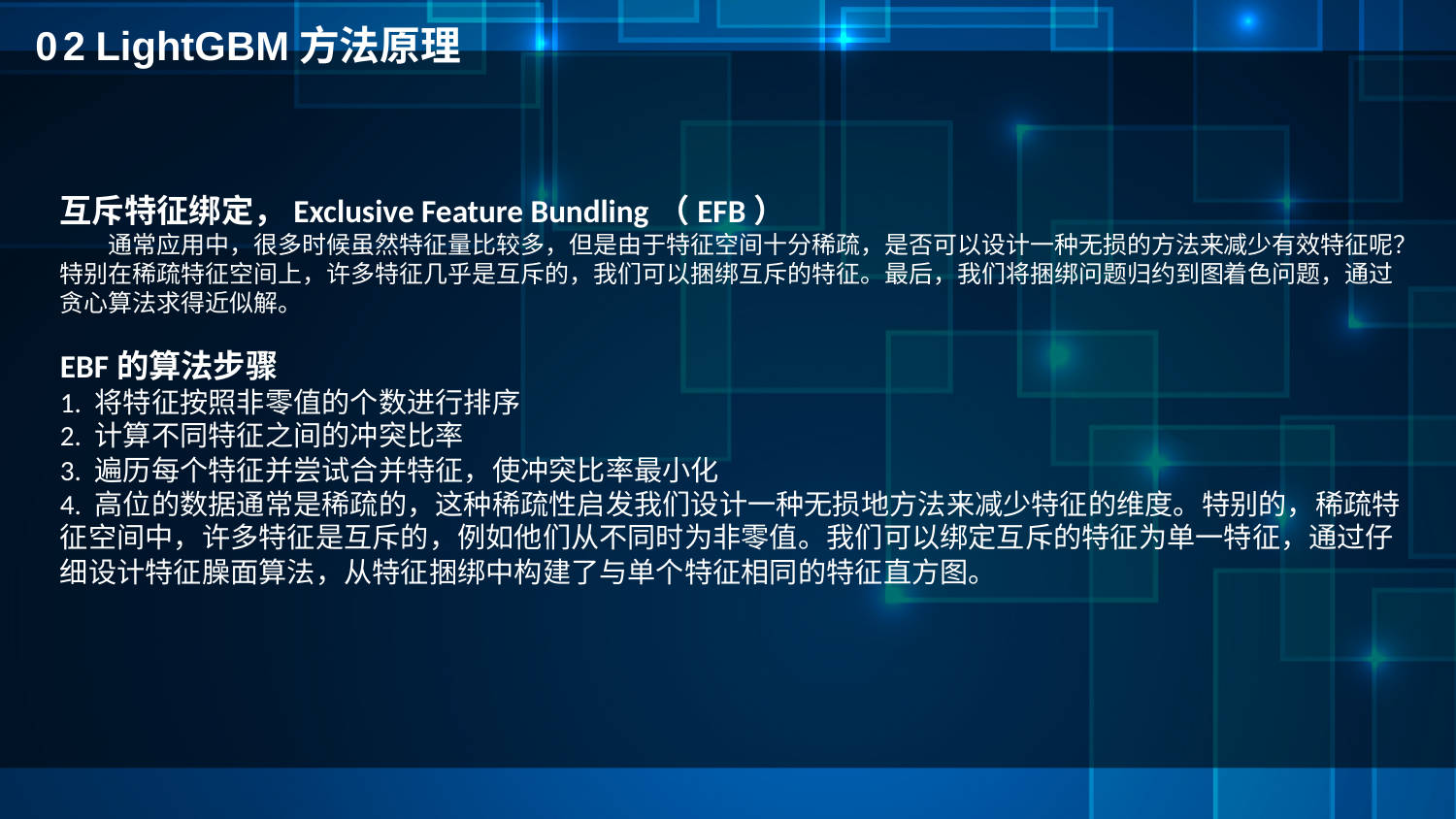

0 2  LightGBM方法原理
互斥特征绑定，Exclusive Feature Bundling（EFB）
        通常应用中，很多时候虽然特征量比较多，但是由于特征空间十分稀疏，是否可以设计一种无损的方法来减少有效特征呢？特别在稀疏特征空间上，许多特征几乎是互斥的，我们可以捆绑互斥的特征。最后，我们将捆绑问题归约到图着色问题，通过贪心算法求得近似解。

EBF的算法步骤
1. 将特征按照非零值的个数进行排序
2. 计算不同特征之间的冲突比率
3. 遍历每个特征并尝试合并特征，使冲突比率最小化
4. 高位的数据通常是稀疏的，这种稀疏性启发我们设计一种无损地方法来减少特征的维度。特别的，稀疏特征空间中，许多特征是互斥的，例如他们从不同时为非零值。我们可以绑定互斥的特征为单一特征，通过仔细设计特征臊面算法，从特征捆绑中构建了与单个特征相同的特征直方图。